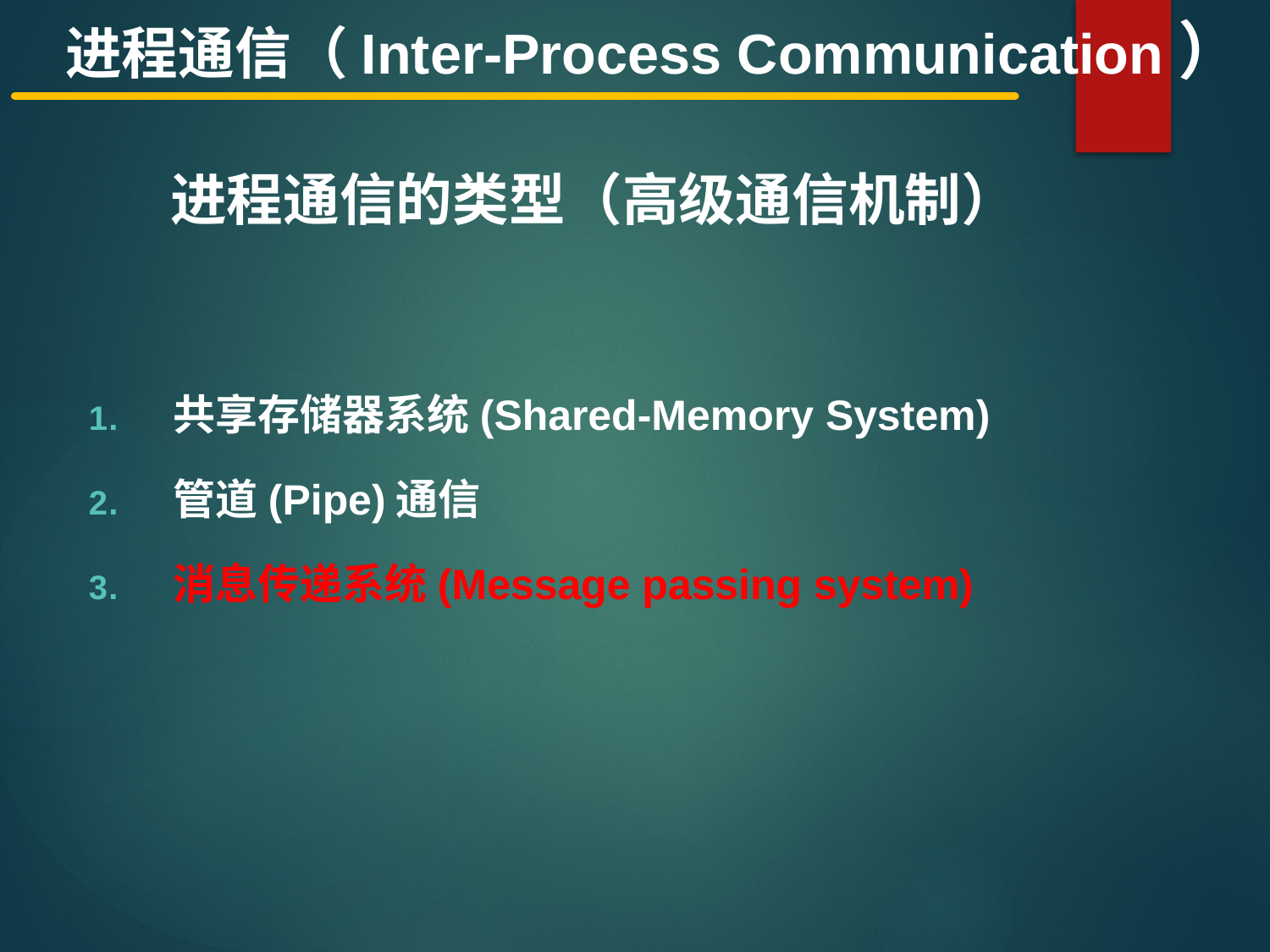

进程通信（Inter-Process Communication）
进程通信的类型（高级通信机制）
共享存储器系统(Shared-Memory System)
管道(Pipe)通信
消息传递系统(Message passing system)